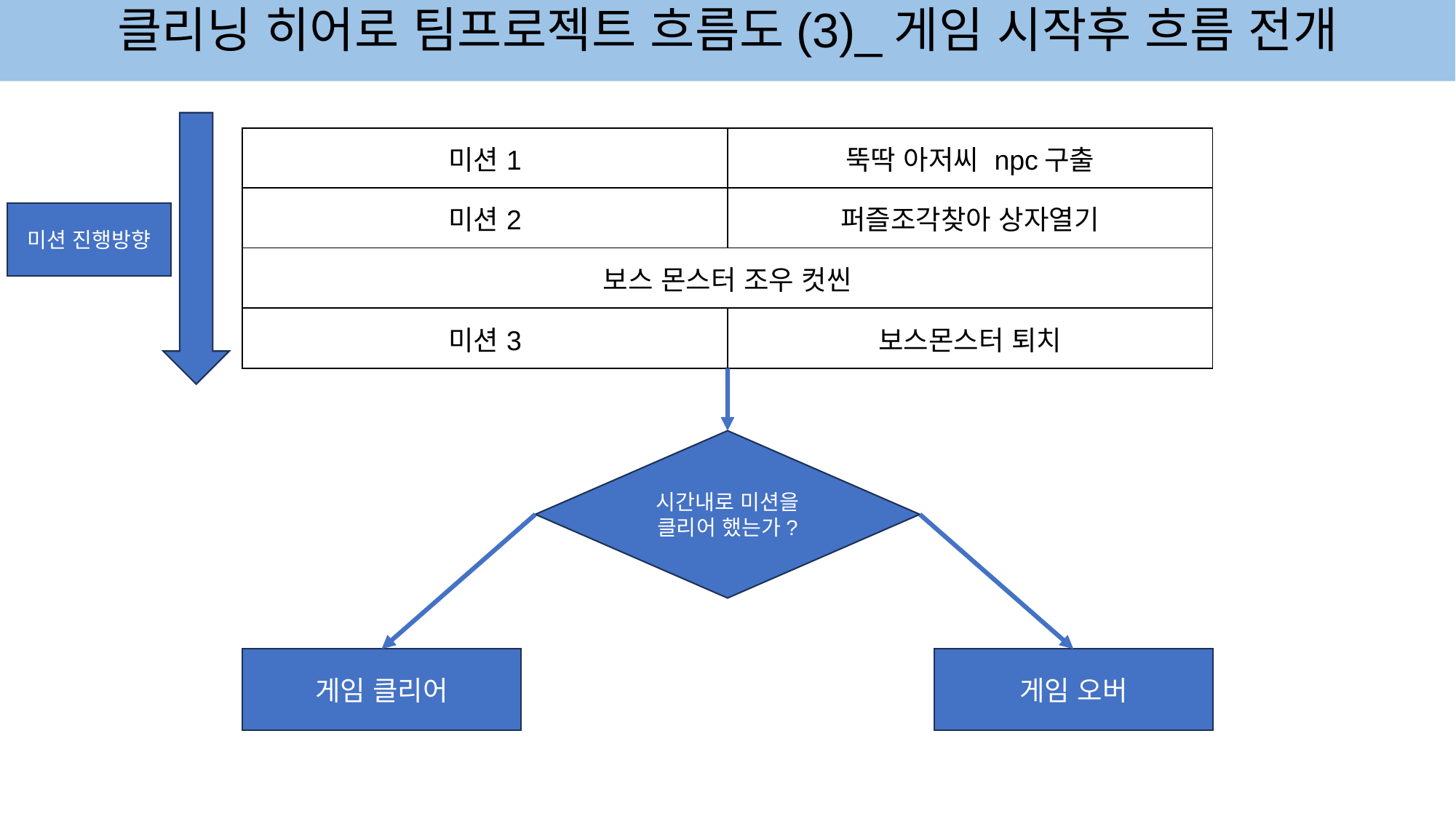

클리닝 히어로 팀프로젝트 흐름도(3)_게임 시작후 흐름 전개

| 미션1 | 뚝딱 아저씨 npc구출 |
| --- | --- |
| 미션2 | 퍼즐조각찾아 상자열기 |
| 보스 몬스터 조우 컷씬 |  |
| 미션3 | 보스몬스터 퇴치 |
미션 진행방향
시간내로 미션을 클리어 했는가?
게임 오버
게임 클리어